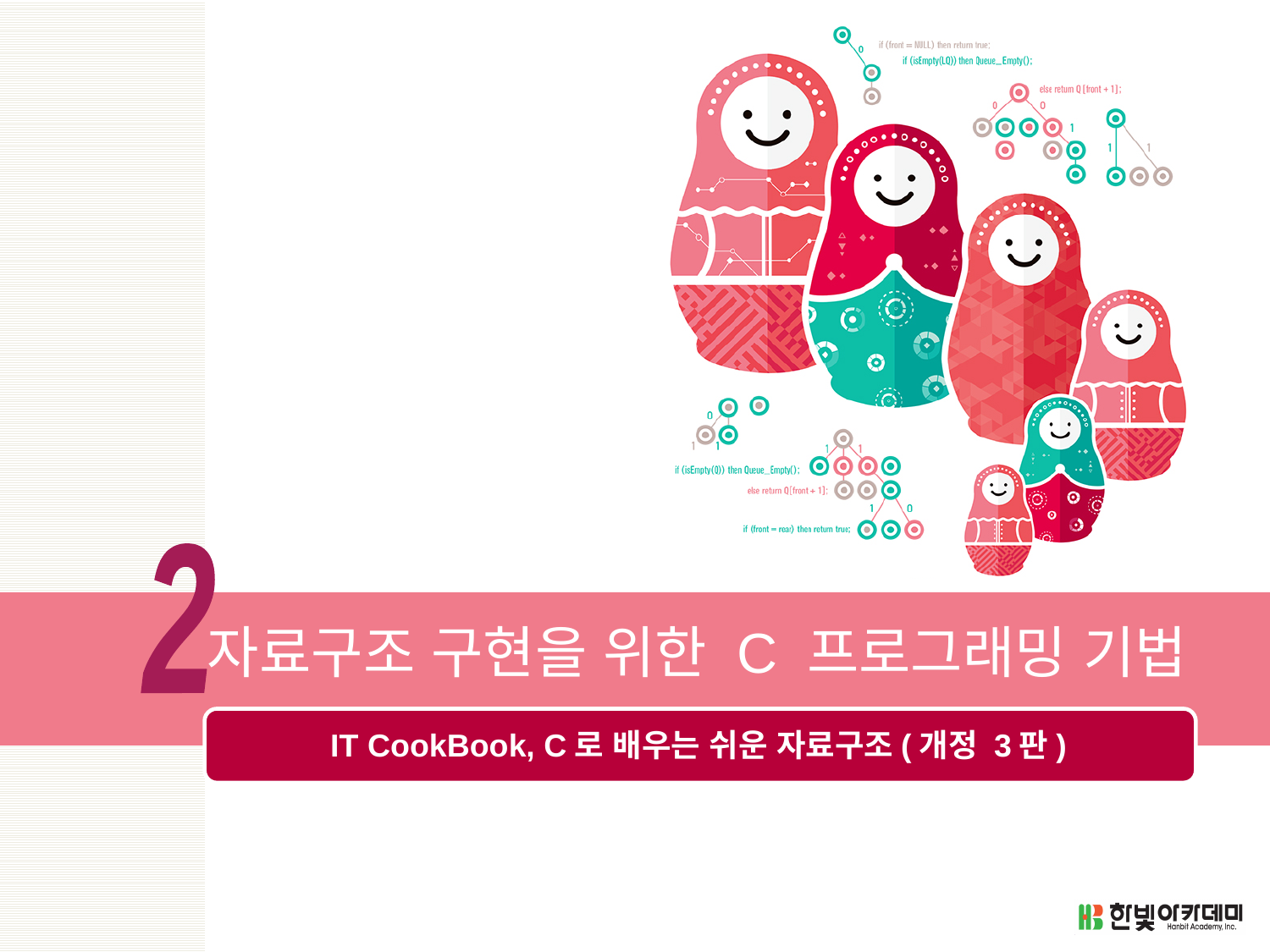

2
# 자료구조 구현을 위한 C 프로그래밍 기법